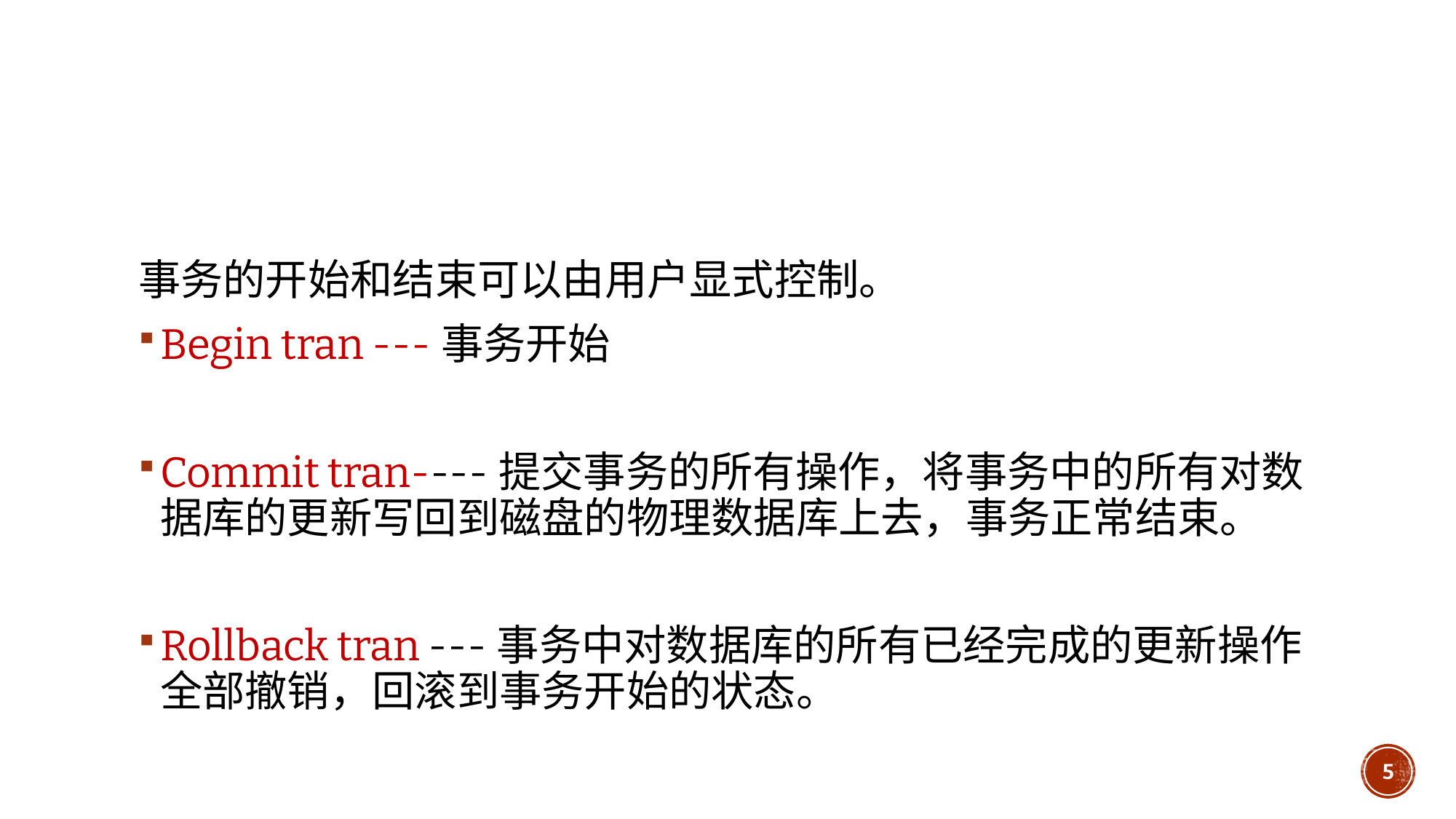

#
事务的开始和结束可以由用户显式控制。
Begin tran ---事务开始

Commit tran----提交事务的所有操作，将事务中的所有对数据库的更新写回到磁盘的物理数据库上去，事务正常结束。

Rollback tran ---事务中对数据库的所有已经完成的更新操作全部撤销，回滚到事务开始的状态。
5